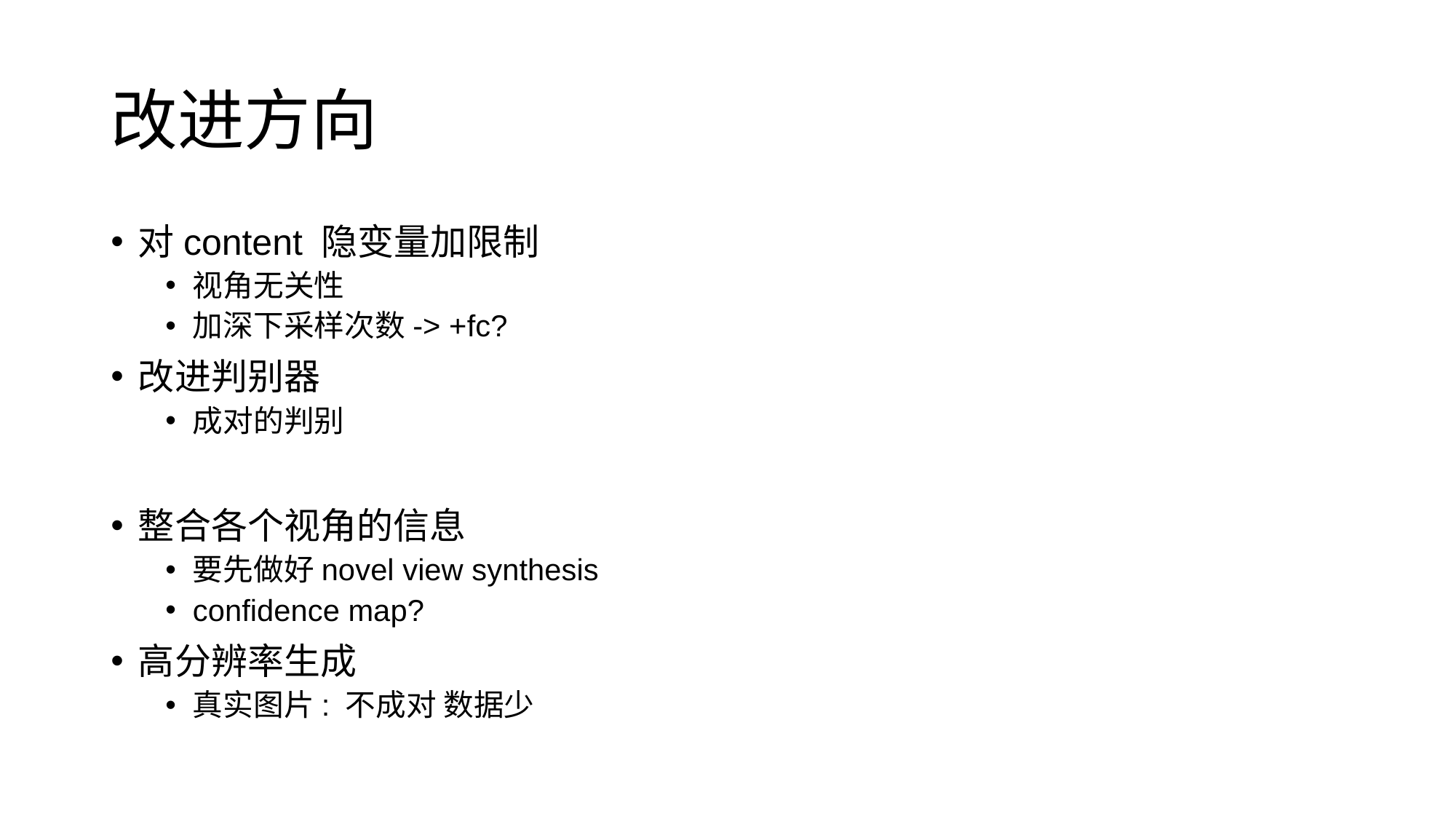

# 改进方向
对content 隐变量加限制
视角无关性
加深下采样次数-> +fc?
改进判别器
成对的判别

整合各个视角的信息
要先做好novel view synthesis
confidence map?
高分辨率生成
真实图片: 不成对 数据少